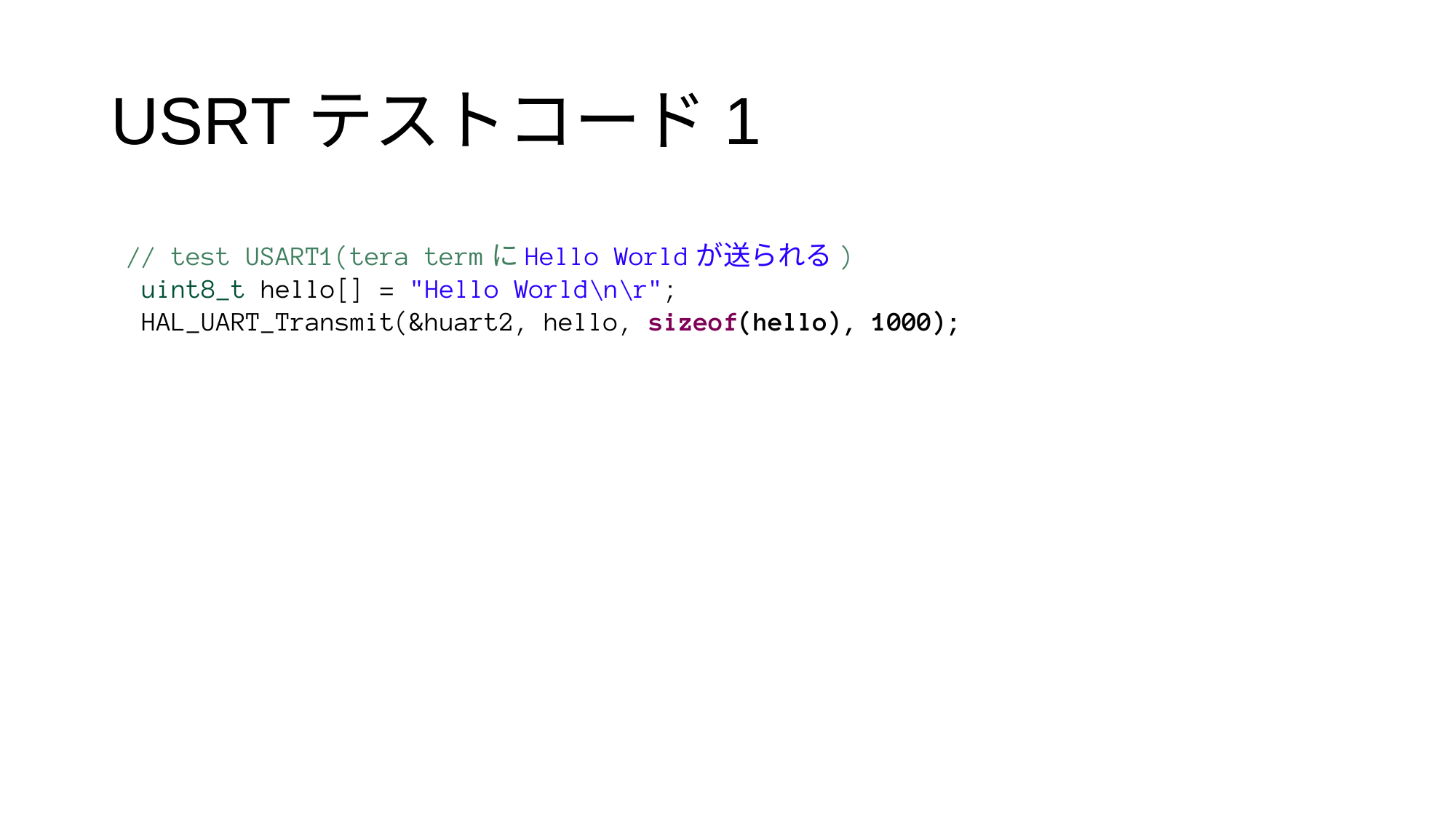

# USRTテストコード1
// test USART1(tera termにHello Worldが送られる)
 uint8_t hello[] = "Hello World\n\r";
 HAL_UART_Transmit(&huart2, hello, sizeof(hello), 1000);